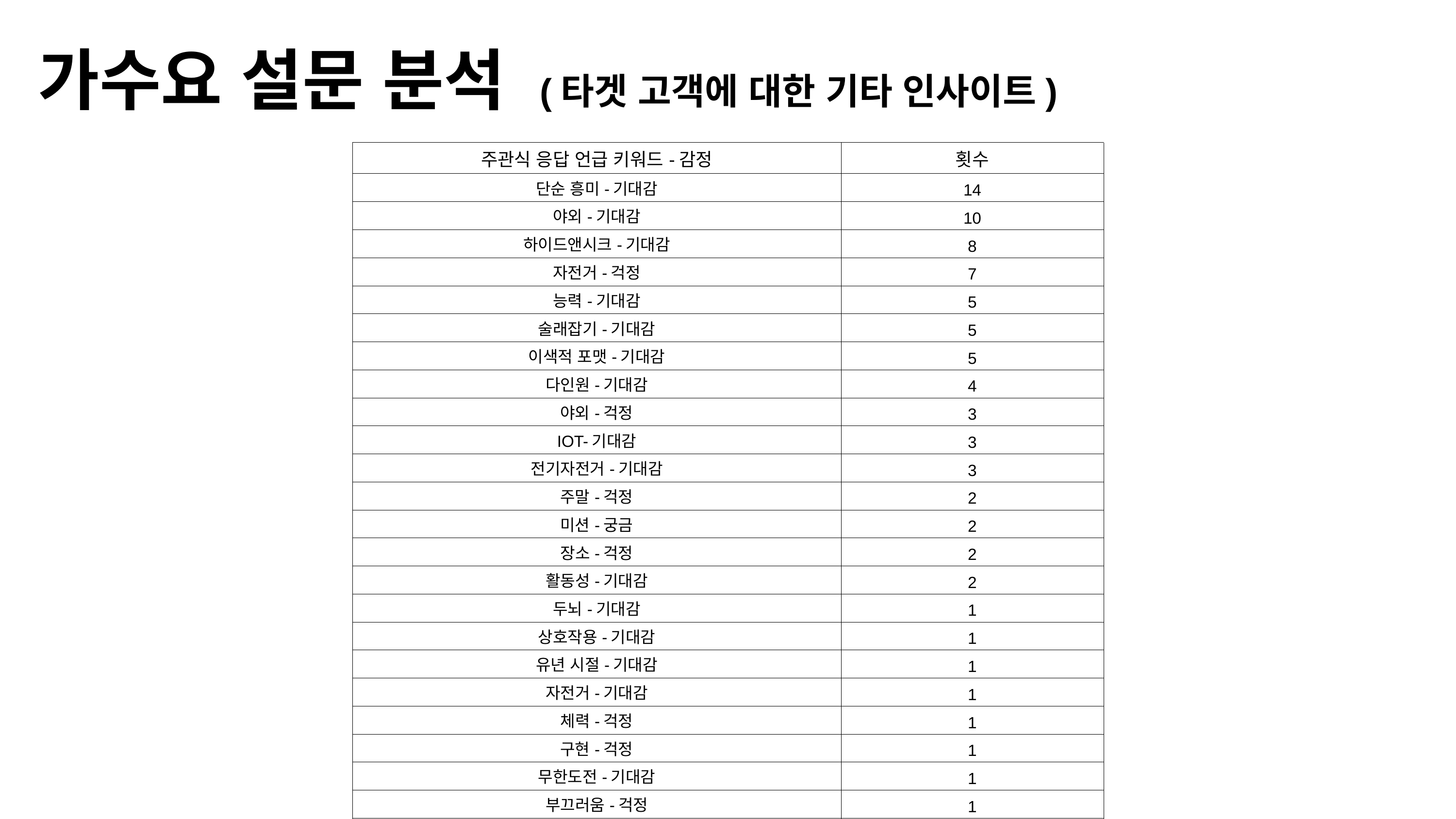

가수요 설문 분석 (타겟 고객에 대한 기타 인사이트)
| 주관식 응답 언급 키워드-감정 | 횟수 |
| --- | --- |
| 단순 흥미-기대감 | 14 |
| 야외-기대감 | 10 |
| 하이드앤시크-기대감 | 8 |
| 자전거-걱정 | 7 |
| 능력-기대감 | 5 |
| 술래잡기-기대감 | 5 |
| 이색적 포맷-기대감 | 5 |
| 다인원-기대감 | 4 |
| 야외-걱정 | 3 |
| IOT-기대감 | 3 |
| 전기자전거-기대감 | 3 |
| 주말-걱정 | 2 |
| 미션-궁금 | 2 |
| 장소-걱정 | 2 |
| 활동성-기대감 | 2 |
| 두뇌-기대감 | 1 |
| 상호작용-기대감 | 1 |
| 유년 시절-기대감 | 1 |
| 자전거-기대감 | 1 |
| 체력-걱정 | 1 |
| 구현-걱정 | 1 |
| 무한도전-기대감 | 1 |
| 부끄러움-걱정 | 1 |
| 게임같음-기대감 | 1 |
| 시간-걱정 | 1 |